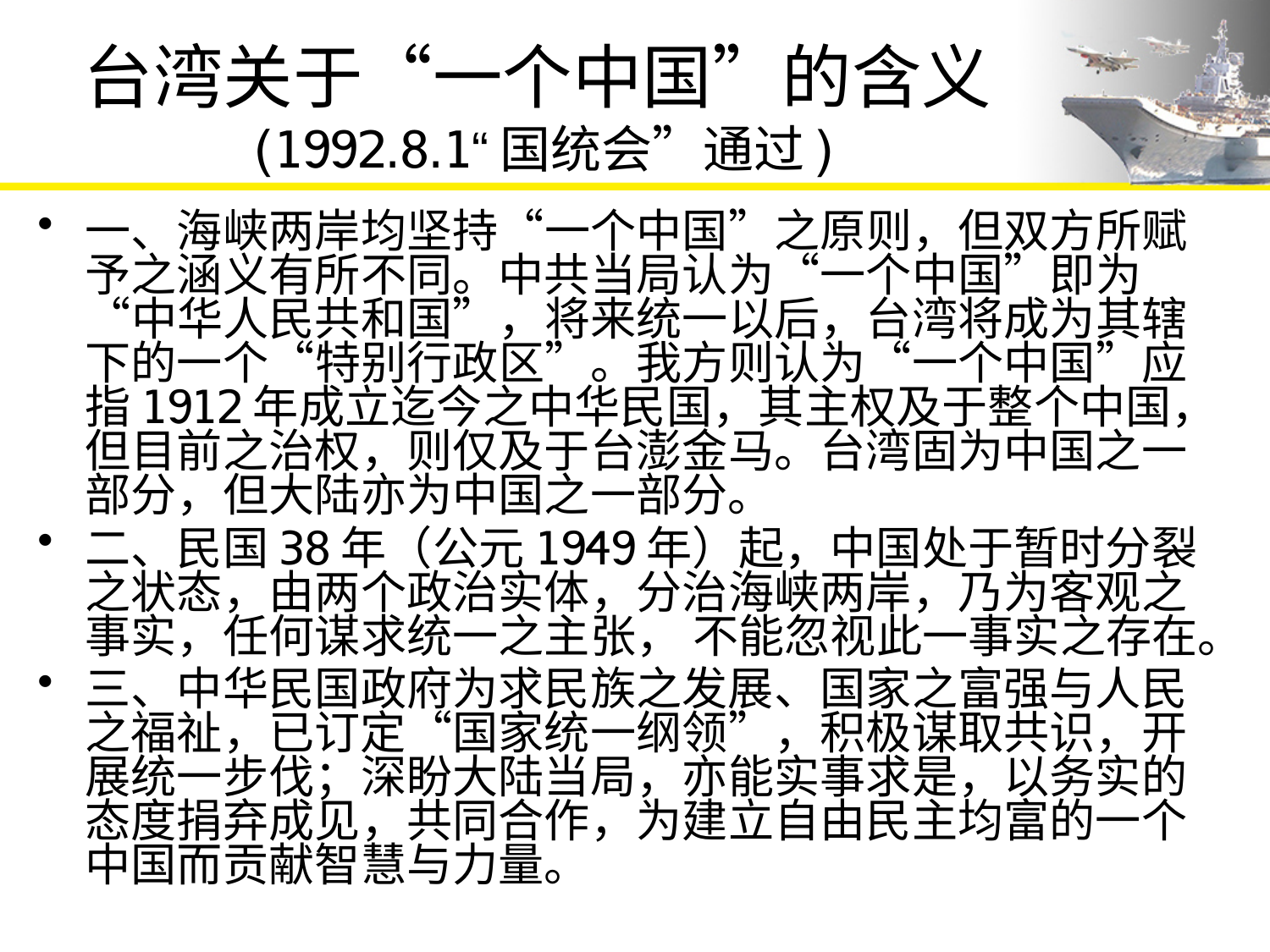

# 台湾关于“一个中国”的含义(1992.8.1“国统会”通过)
一、海峡两岸均坚持“一个中国”之原则，但双方所赋予之涵义有所不同。中共当局认为“一个中国”即为“中华人民共和国”，将来统一以后，台湾将成为其辖下的一个“特别行政区”。我方则认为“一个中国”应指1912年成立迄今之中华民国，其主权及于整个中国，但目前之治权，则仅及于台澎金马。台湾固为中国之一部分，但大陆亦为中国之一部分。
二、民国38年（公元1949年）起，中国处于暂时分裂之状态，由两个政治实体，分治海峡两岸，乃为客观之事实，任何谋求统一之主张， 不能忽视此一事实之存在。
三、中华民国政府为求民族之发展、国家之富强与人民之福祉，已订定“国家统一纲领”，积极谋取共识，开展统一步伐；深盼大陆当局，亦能实事求是，以务实的态度捐弃成见，共同合作，为建立自由民主均富的一个中国而贡献智慧与力量。